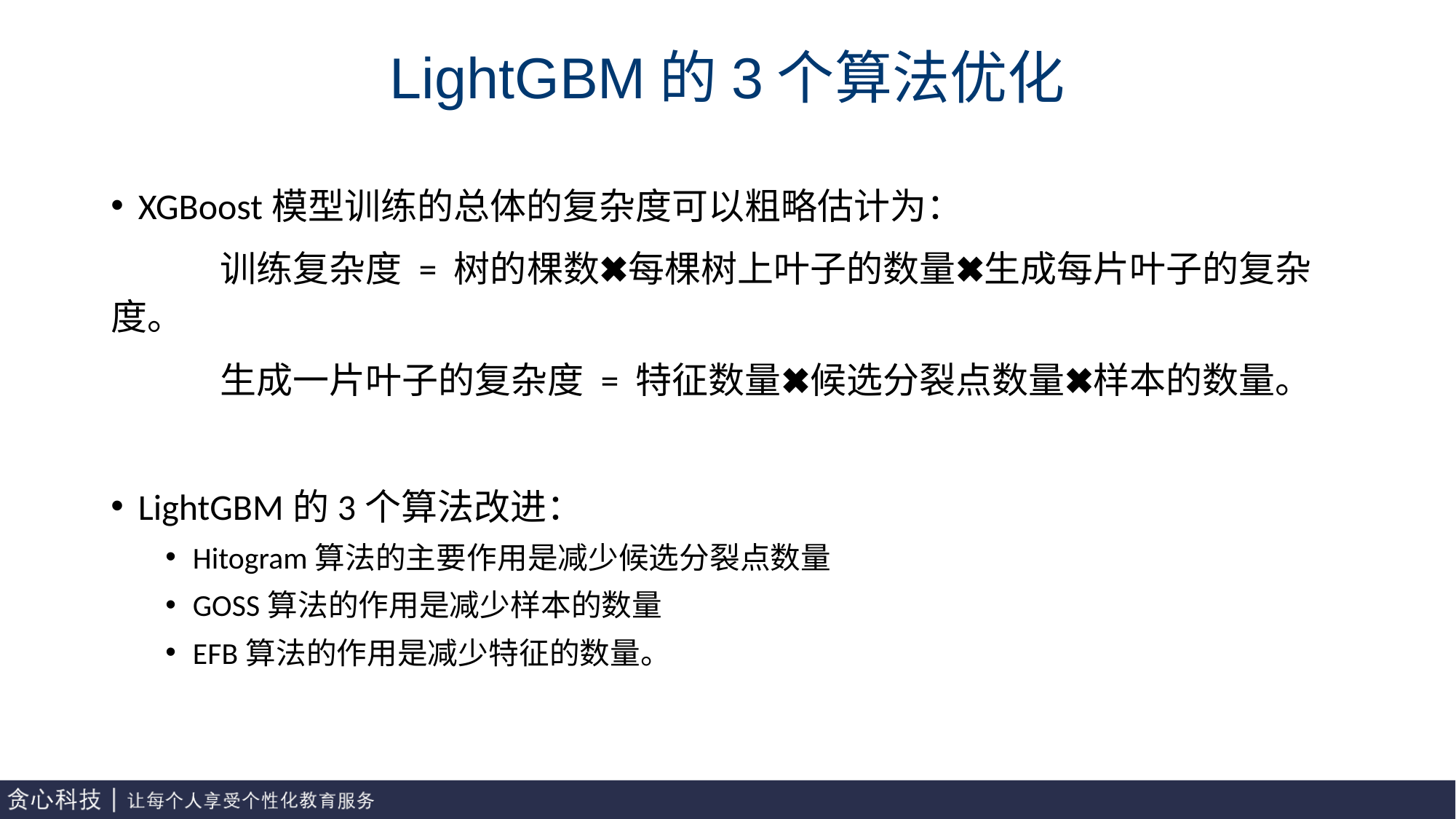

# LightGBM的3个算法优化
XGBoost模型训练的总体的复杂度可以粗略估计为：
	训练复杂度 = 树的棵数✖️每棵树上叶子的数量✖️生成每片叶子的复杂度。
	生成一片叶子的复杂度 = 特征数量✖️候选分裂点数量✖️样本的数量。

LightGBM的3个算法改进：
Hitogram算法的主要作用是减少候选分裂点数量
GOSS算法的作用是减少样本的数量
EFB算法的作用是减少特征的数量。